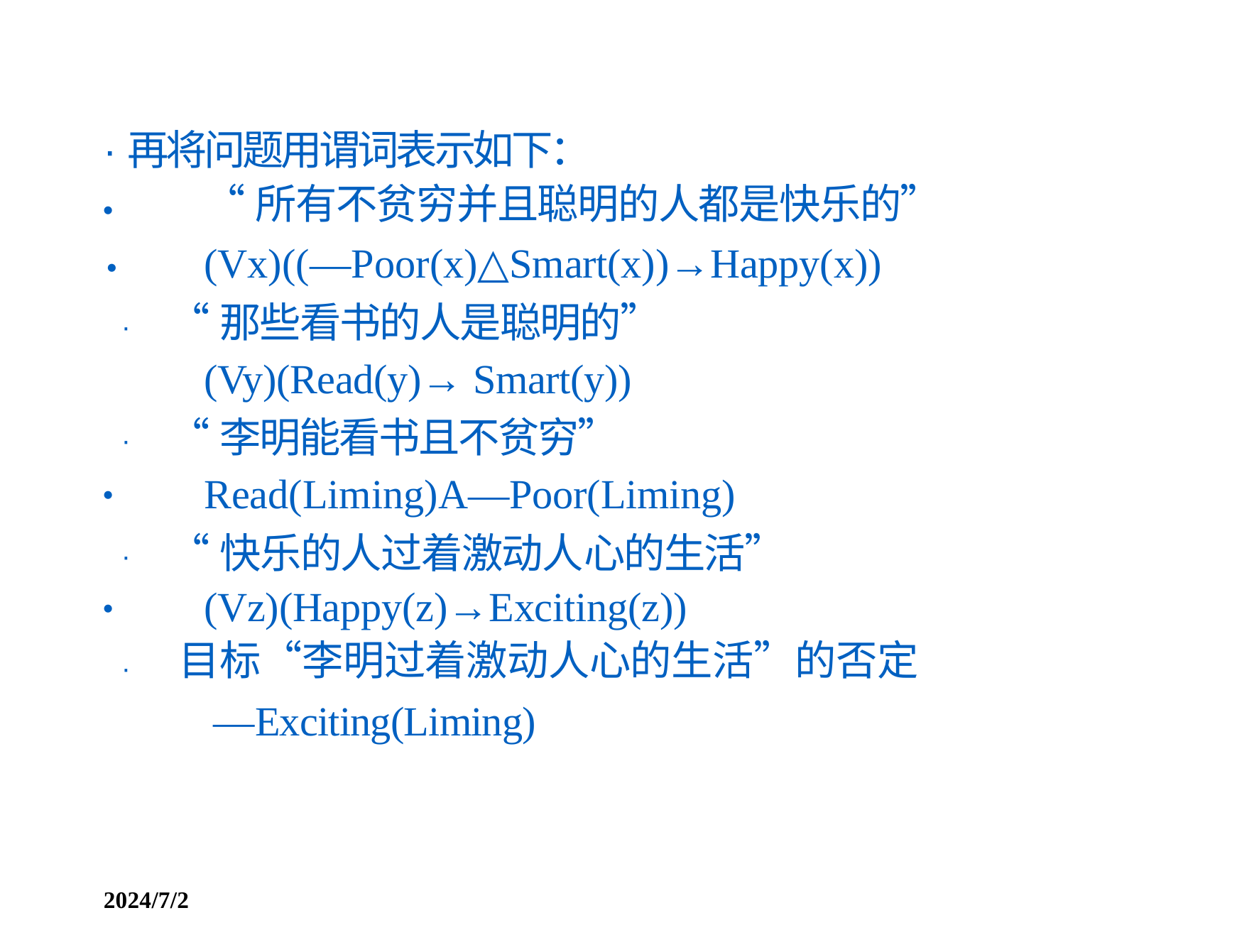

·再将问题用谓词表示如下：

“所有不贫穷并且聪明的人都是快乐的”
(Vx)((—Poor(x)△Smart(x))→Happy(x))
“那些看书的人是聪明的”
(Vy)(Read(y)→ Smart(y))
“李明能看书且不贫穷”
Read(Liming)A—Poor(Liming)
“快乐的人过着激动人心的生活”
(Vz)(Happy(z)→Exciting(z))
目标“李明过着激动人心的生活”的否定
—Exciting(Liming)

●

●
·

·

●

·

●

·

2024/7/2